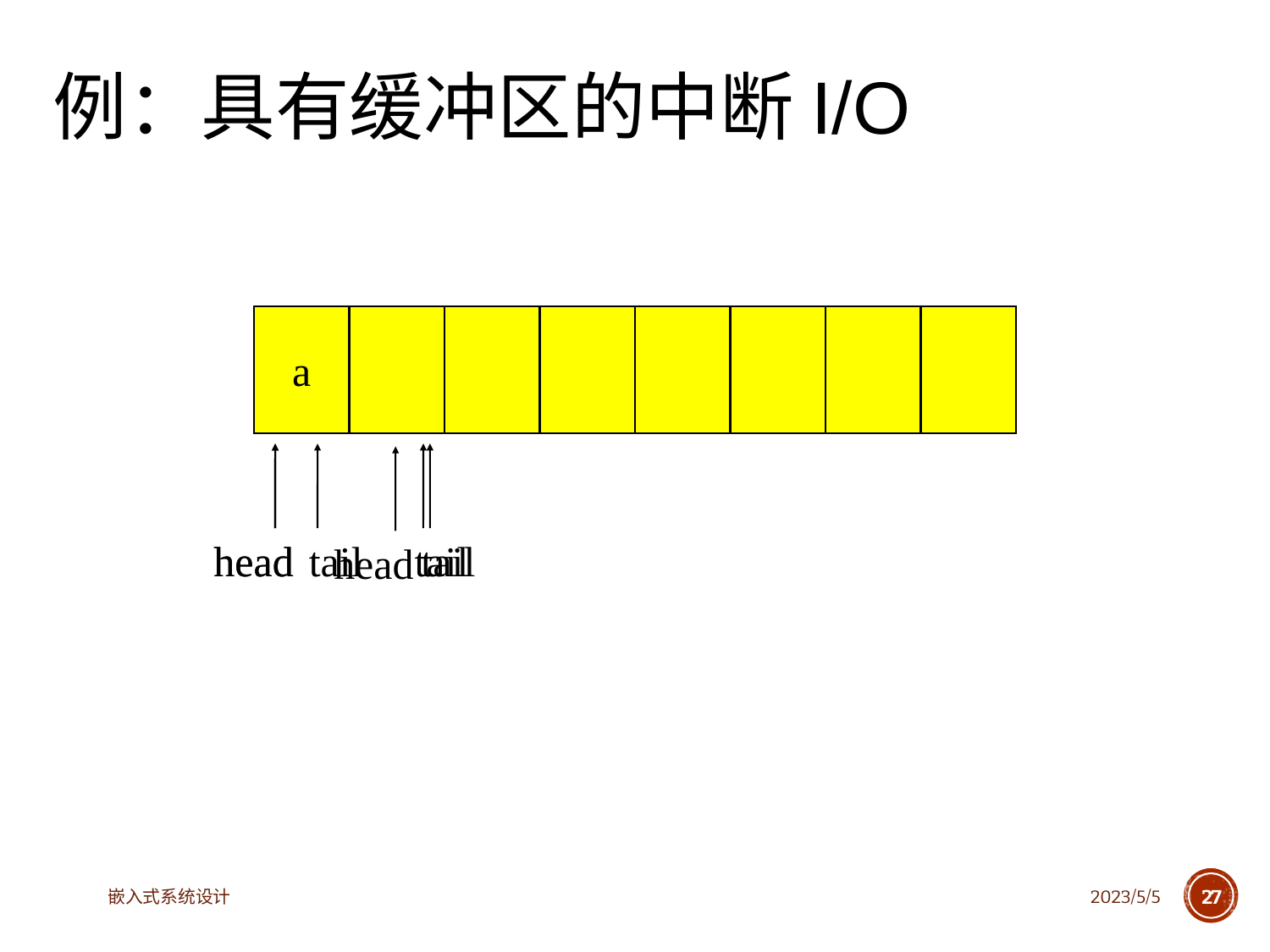

# 例：具有缓冲区的中断I/O
a

head
tail

head
tail

tail
head
嵌入式系统设计
2023/5/5
27